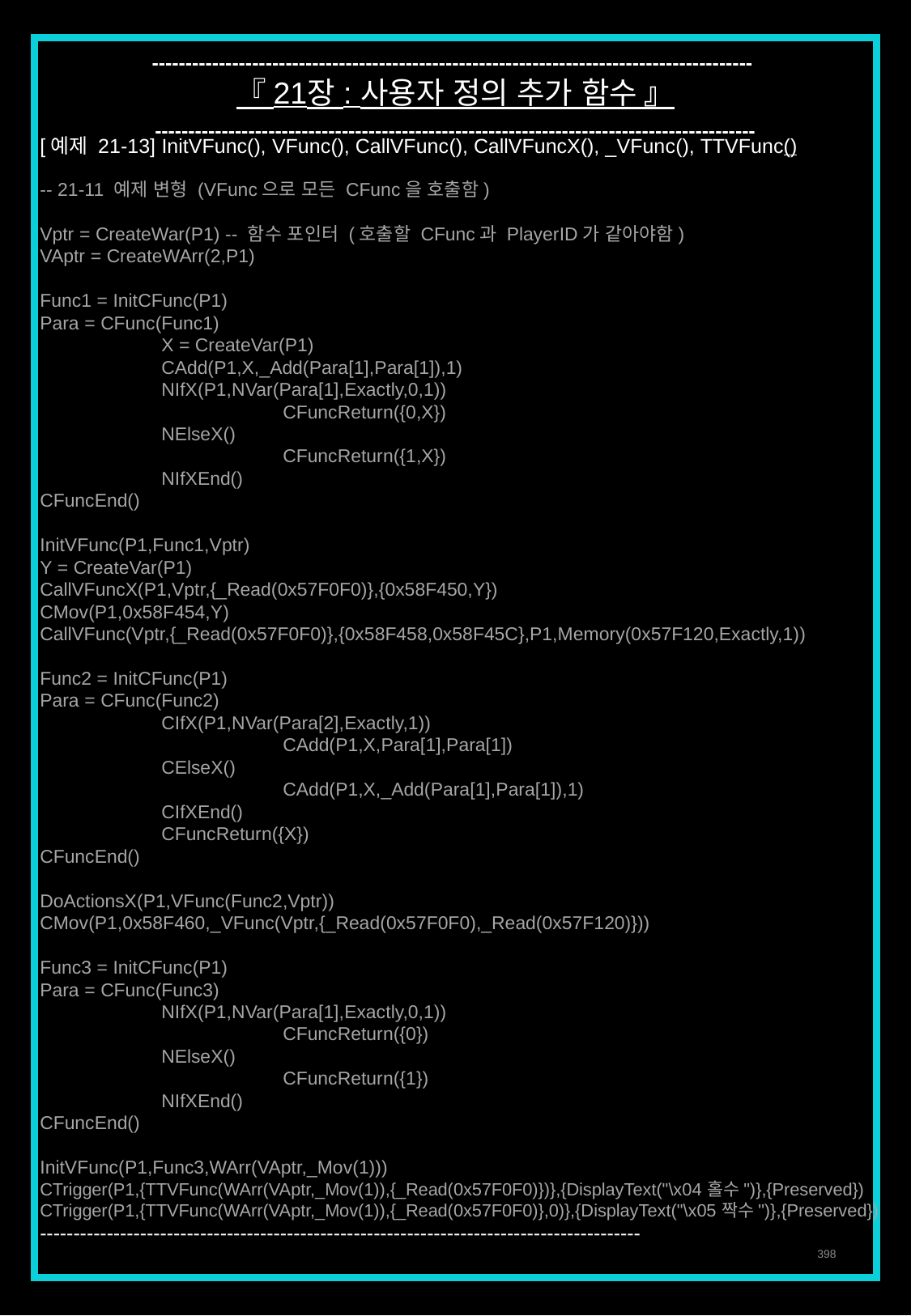

------------------------------------------------------------------------------------------
『 21장 : 사용자 정의 추가 함수 』
------------------------------------------------------------------------------------------
[예제 21-13] InitVFunc(), VFunc(), CallVFunc(), CallVFuncX(), _VFunc(), TTVFunc()

-- 21-11 예제 변형 (VFunc으로 모든 CFunc을 호출함)

Vptr = CreateWar(P1) -- 함수 포인터 (호출할 CFunc과 PlayerID가 같아야함)
VAptr = CreateWArr(2,P1)

Func1 = InitCFunc(P1)
Para = CFunc(Func1)
	X = CreateVar(P1)
	CAdd(P1,X,_Add(Para[1],Para[1]),1)
	NIfX(P1,NVar(Para[1],Exactly,0,1))
		CFuncReturn({0,X})
	NElseX()
		CFuncReturn({1,X})
	NIfXEnd()
CFuncEnd()

InitVFunc(P1,Func1,Vptr)
Y = CreateVar(P1)
CallVFuncX(P1,Vptr,{_Read(0x57F0F0)},{0x58F450,Y})
CMov(P1,0x58F454,Y)
CallVFunc(Vptr,{_Read(0x57F0F0)},{0x58F458,0x58F45C},P1,Memory(0x57F120,Exactly,1))

Func2 = InitCFunc(P1)
Para = CFunc(Func2)
	CIfX(P1,NVar(Para[2],Exactly,1))
		CAdd(P1,X,Para[1],Para[1])
	CElseX()
		CAdd(P1,X,_Add(Para[1],Para[1]),1)
	CIfXEnd()
	CFuncReturn({X})
CFuncEnd()

DoActionsX(P1,VFunc(Func2,Vptr))
CMov(P1,0x58F460,_VFunc(Vptr,{_Read(0x57F0F0),_Read(0x57F120)}))

Func3 = InitCFunc(P1)
Para = CFunc(Func3)
	NIfX(P1,NVar(Para[1],Exactly,0,1))
		CFuncReturn({0})
	NElseX()
		CFuncReturn({1})
	NIfXEnd()
CFuncEnd()

InitVFunc(P1,Func3,WArr(VAptr,_Mov(1)))
CTrigger(P1,{TTVFunc(WArr(VAptr,_Mov(1)),{_Read(0x57F0F0)})},{DisplayText("\x04홀수")},{Preserved})
CTrigger(P1,{TTVFunc(WArr(VAptr,_Mov(1)),{_Read(0x57F0F0)},0)},{DisplayText("\x05짝수")},{Preserved})
------------------------------------------------------------------------------------------
398